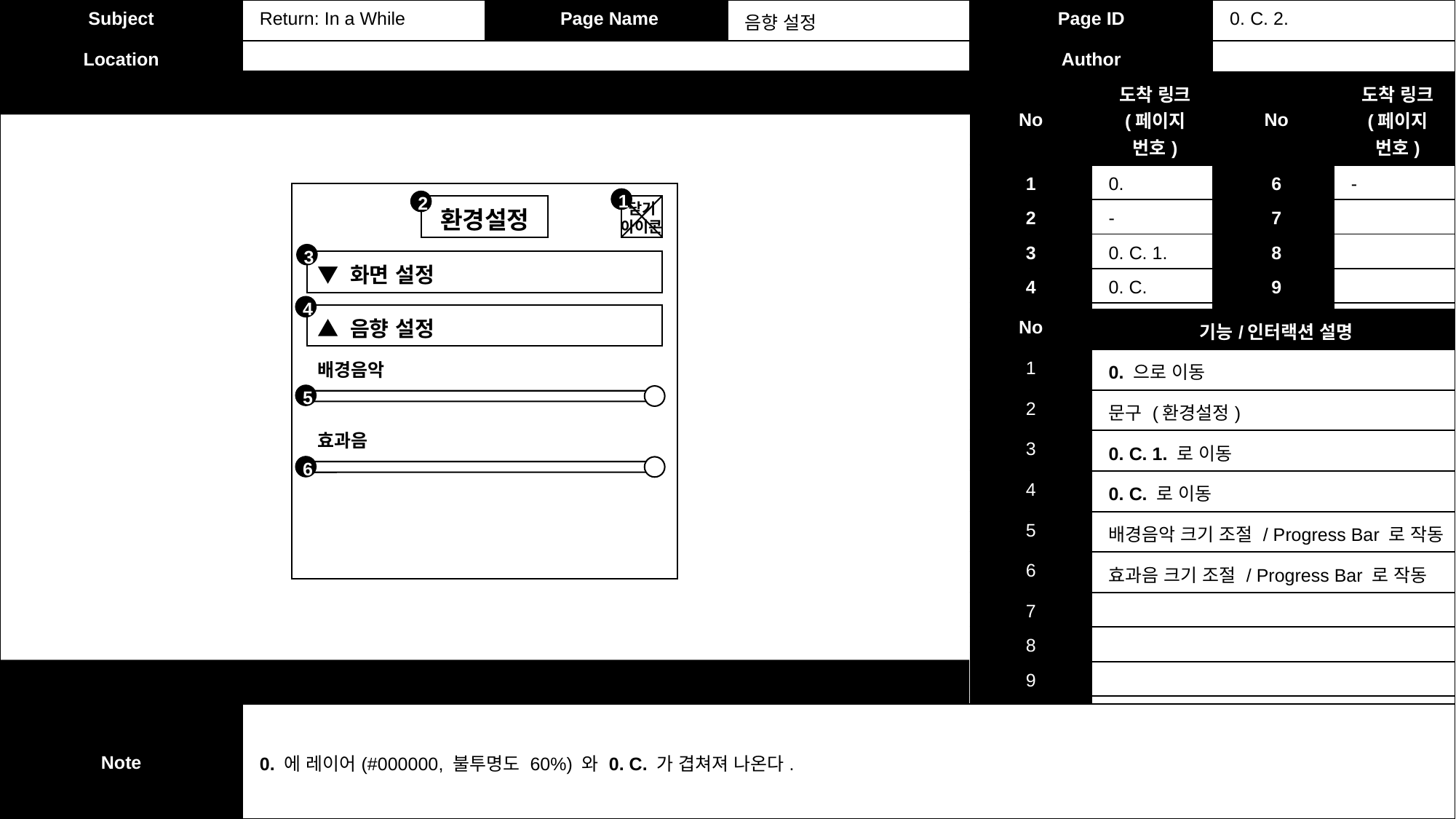

| Subject | Return: In a While | Page Name | 음향 설정 | Page ID | 0. C. 2. |
| --- | --- | --- | --- | --- | --- |
| Location |  |  |  | Author |  |

| No | 도착 링크 (페이지 번호) | No | 도착 링크 (페이지 번호) |
| --- | --- | --- | --- |
| 1 | 0. | 6 | - |
| 2 | - | 7 |  |
| 3 | 0. C. 1. | 8 |  |
| 4 | 0. C. | 9 |  |
| 5 | - | 10 |  |

1
2
닫기
아이콘
환경설정

3
▼ 화면 설정
4
▲ 음향 설정
| No | 기능/인터랙션 설명 |
| --- | --- |
| 1 | 0. 으로 이동 |
| 2 | 문구 (환경설정) |
| 3 | 0. C. 1. 로 이동 |
| 4 | 0. C. 로 이동 |
| 5 | 배경음악 크기 조절 / Progress Bar 로 작동 |
| 6 | 효과음 크기 조절 / Progress Bar 로 작동 |
| 7 |  |
| 8 |  |
| 9 |  |
| 10 |  |
배경음악
5

효과음
6

| Note | 0. 에 레이어(#000000, 불투명도 60%) 와 0. C. 가 겹쳐져 나온다. |
| --- | --- |